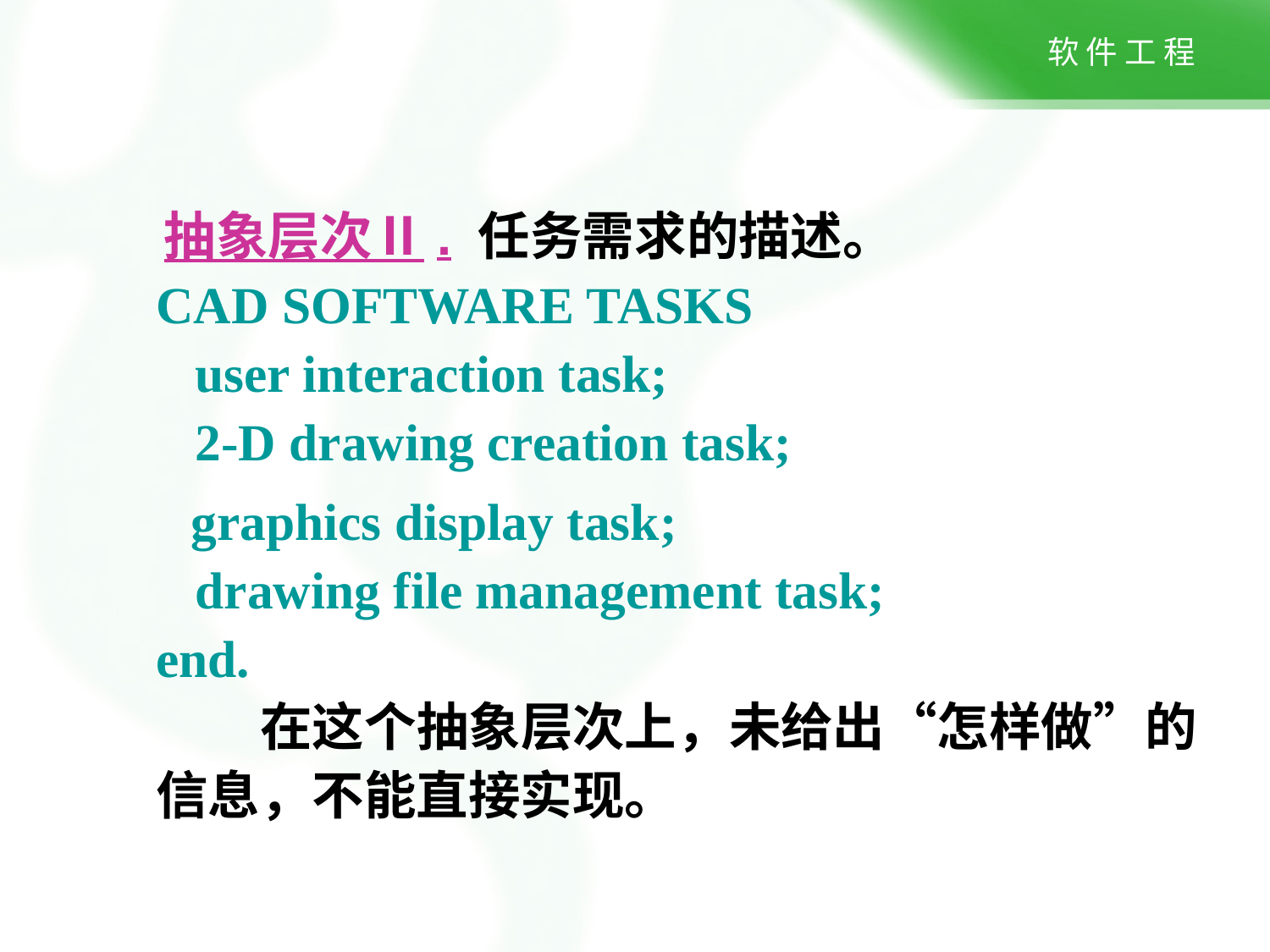

抽象层次Ⅱ. 任务需求的描述。
CAD SOFTWARE TASKS
   user interaction task;
   2-D drawing creation task;
      graphics display task;
   drawing file management task;
end.
　　在这个抽象层次上，未给出“怎样做”的信息，不能直接实现。